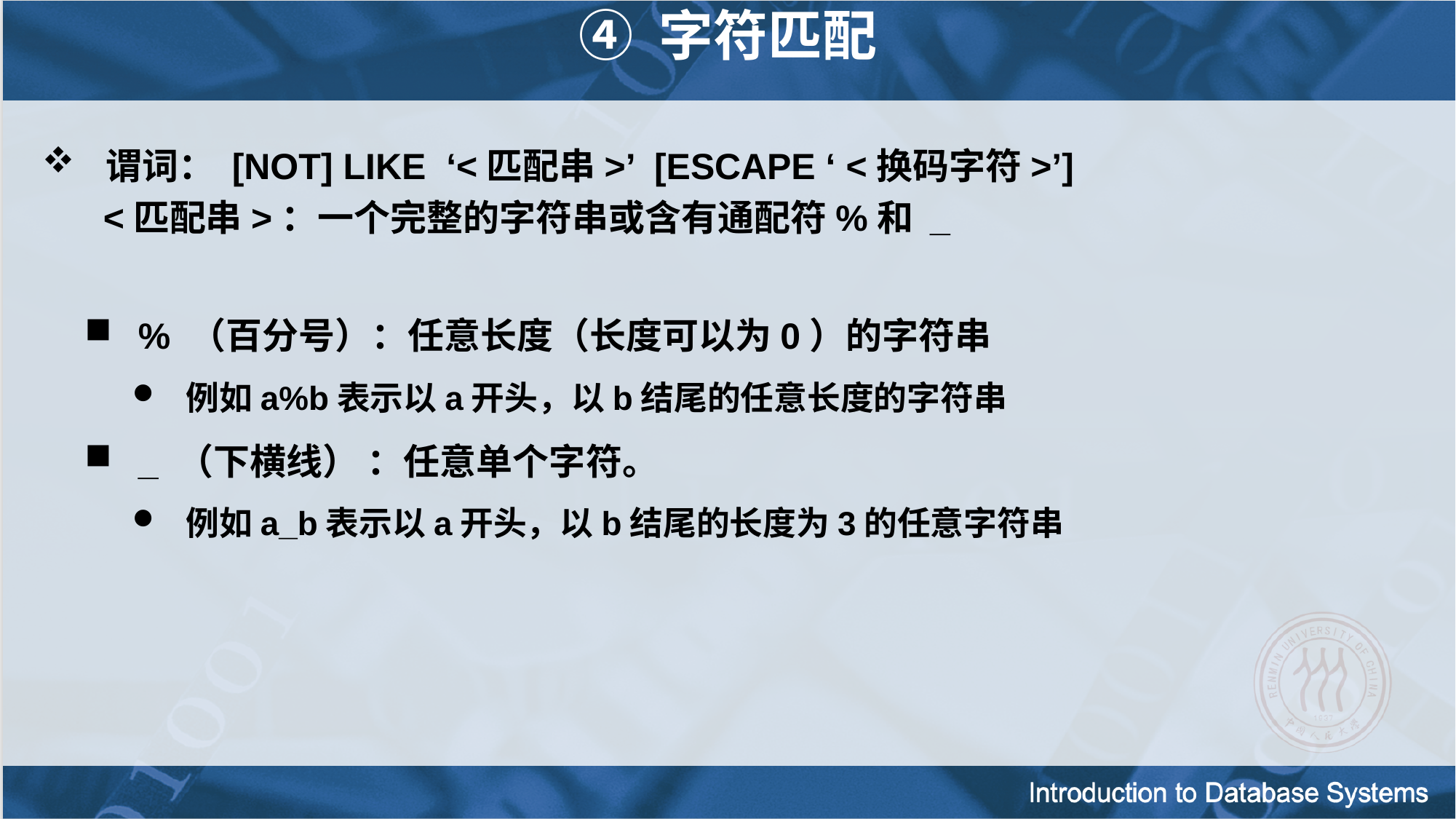

④ 字符匹配
谓词： [NOT] LIKE  ‘<匹配串>’  [ESCAPE ‘ <换码字符>’]
      <匹配串>：一个完整的字符串或含有通配符%和 _

% （百分号）：任意长度（长度可以为0）的字符串
例如a%b表示以a开头，以b结尾的任意长度的字符串
_ （下横线） ：任意单个字符。
例如a_b表示以a开头，以b结尾的长度为3的任意字符串